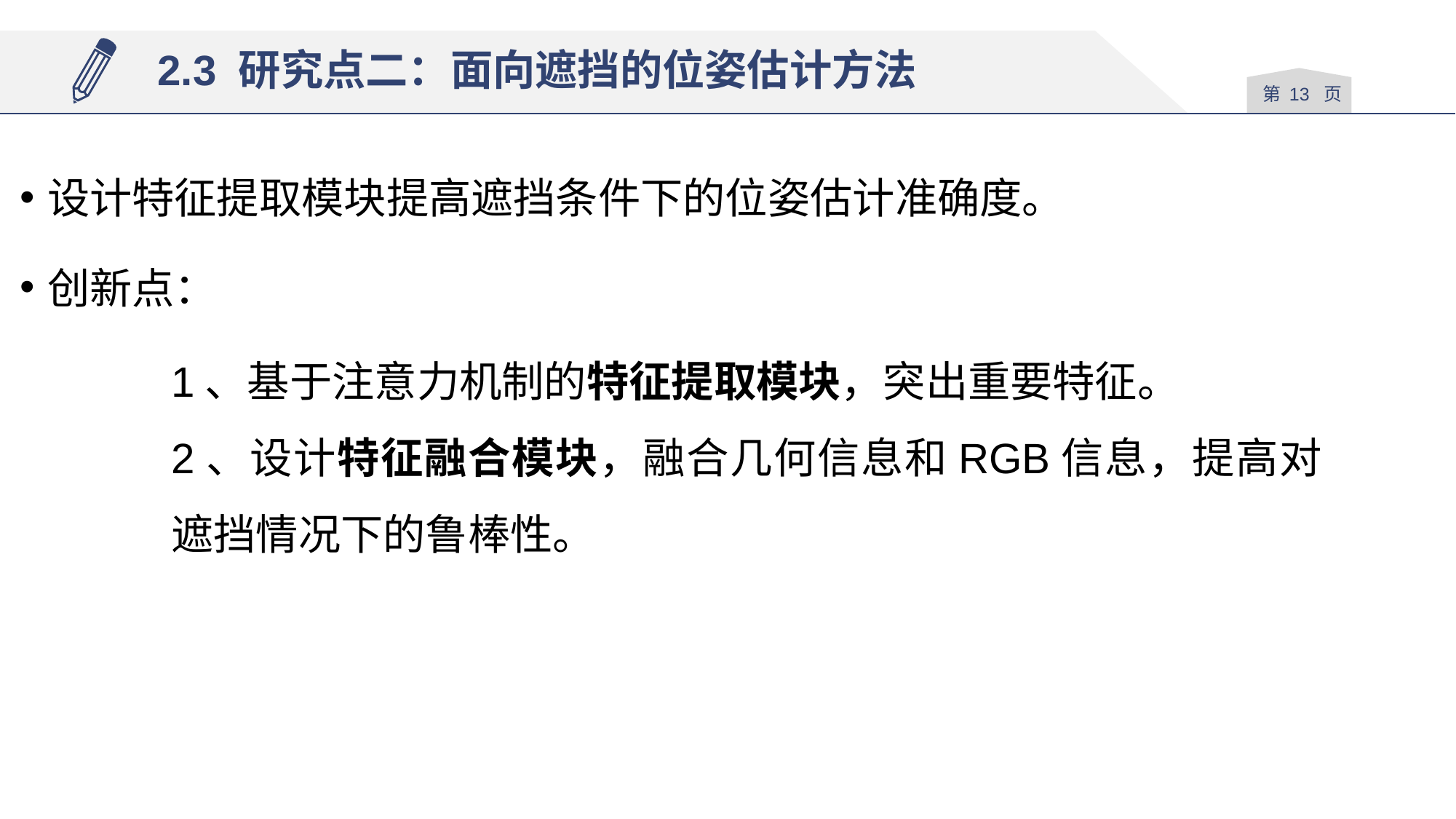

2.3 研究点二：面向遮挡的位姿估计方法

第 13  页
设计特征提取模块提高遮挡条件下的位姿估计准确度。
创新点：
1、基于注意力机制的特征提取模块，突出重要特征。
2、设计特征融合模块，融合几何信息和RGB信息，提高对遮挡情况下的鲁棒性。